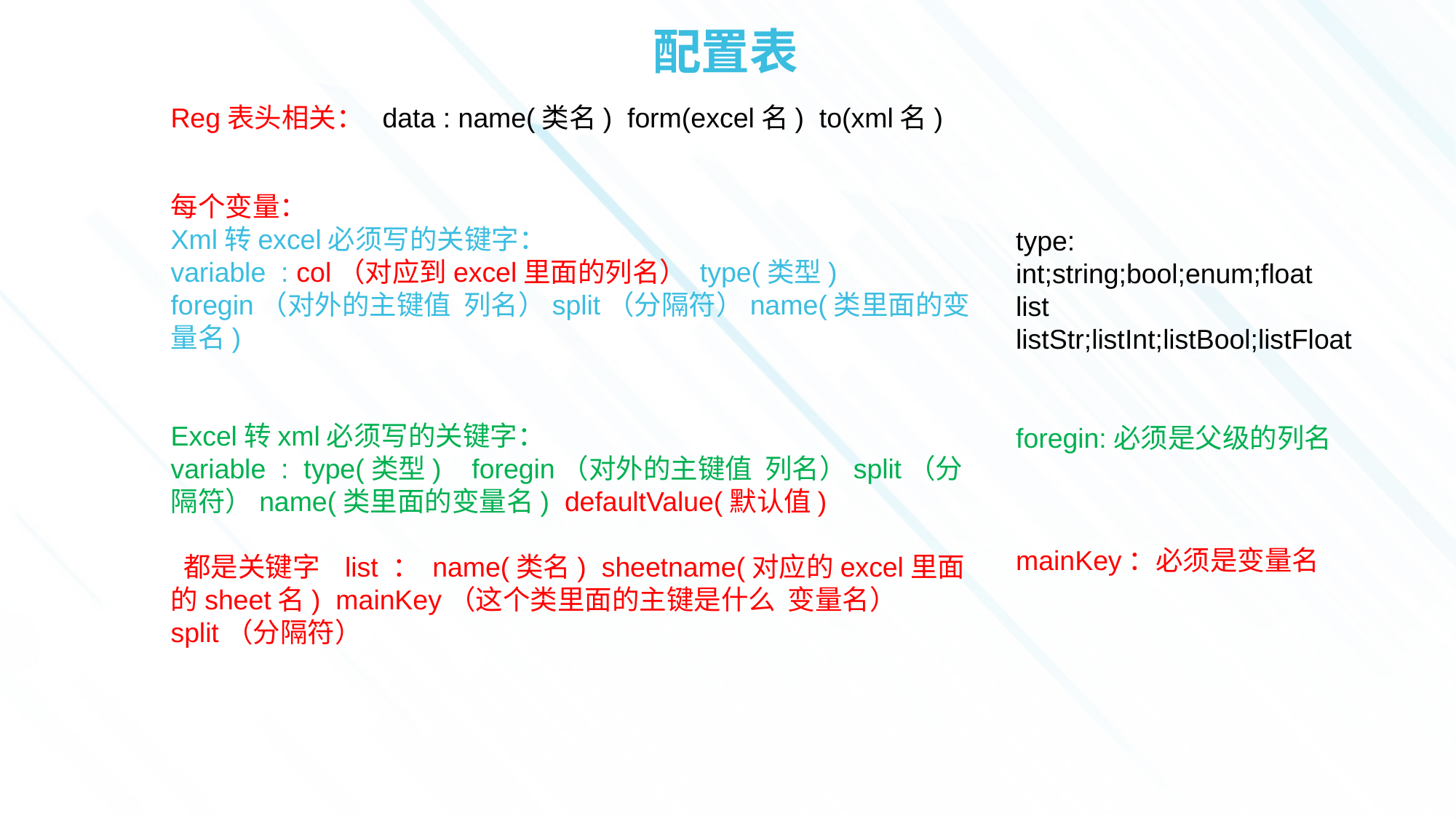

# 配置表
Reg表头相关：  data : name(类名)  form(excel名)  to(xml名)
每个变量：
Xml转excel必须写的关键字：
variable  : col（对应到excel里面的列名） type(类型)    foregin（对外的主键值  列名）split（分隔符）name(类里面的变量名)

Excel转xml必须写的关键字：
variable  :  type(类型)    foregin（对外的主键值  列名）split（分隔符）name(类里面的变量名)  defaultValue(默认值)

 都是关键字   list ： name(类名)  sheetname(对应的excel里面的sheet名)  mainKey（这个类里面的主键是什么  变量名）  split（分隔符）

type:
int;string;bool;enum;float
list
listStr;listInt;listBool;listFloat
foregin:必须是父级的列名
mainKey：必须是变量名